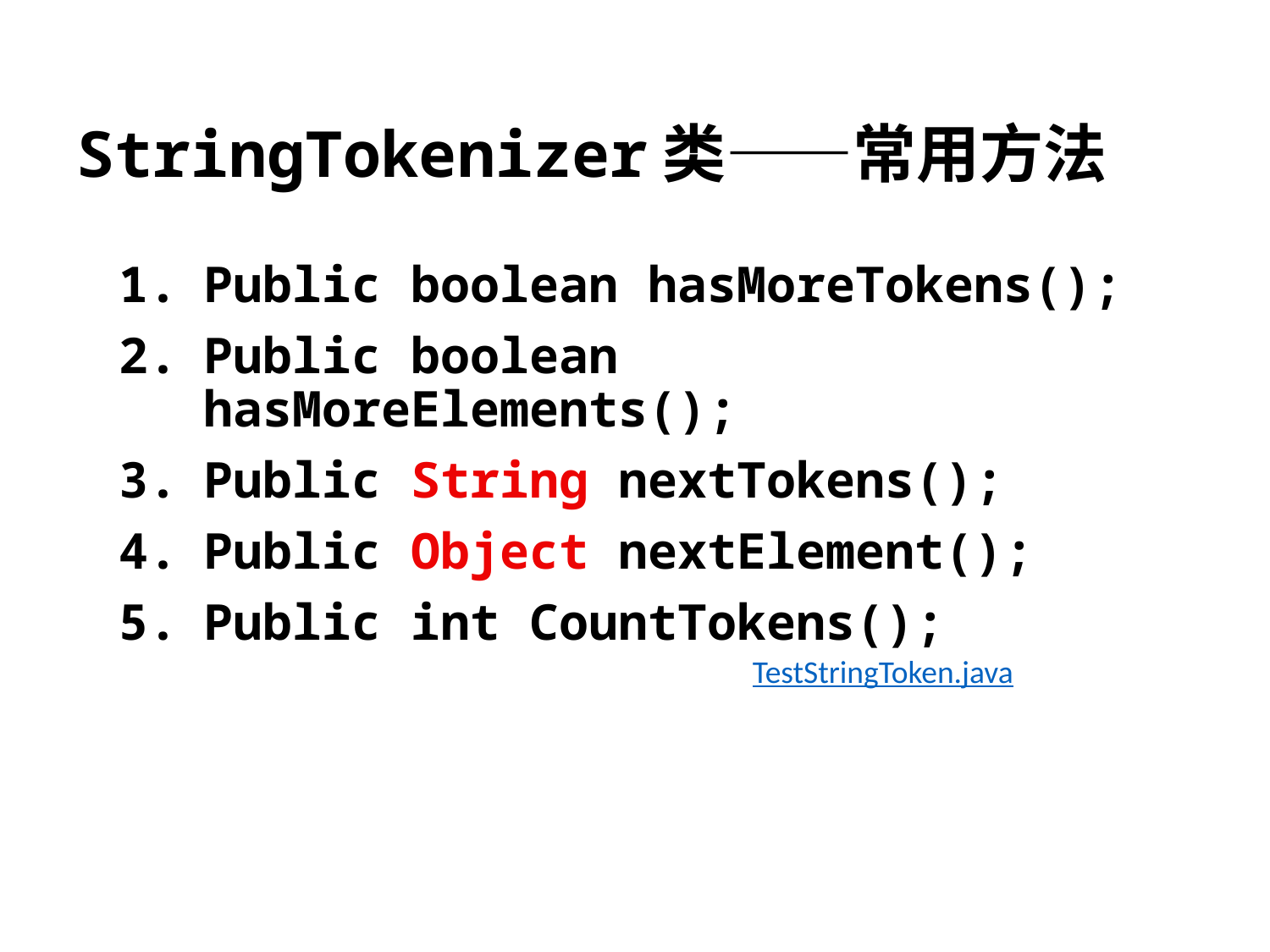

# StringTokenizer类——常用方法
Public boolean hasMoreTokens();
Public boolean hasMoreElements();
Public String nextTokens();
Public Object nextElement();
Public int CountTokens();
TestStringToken.java